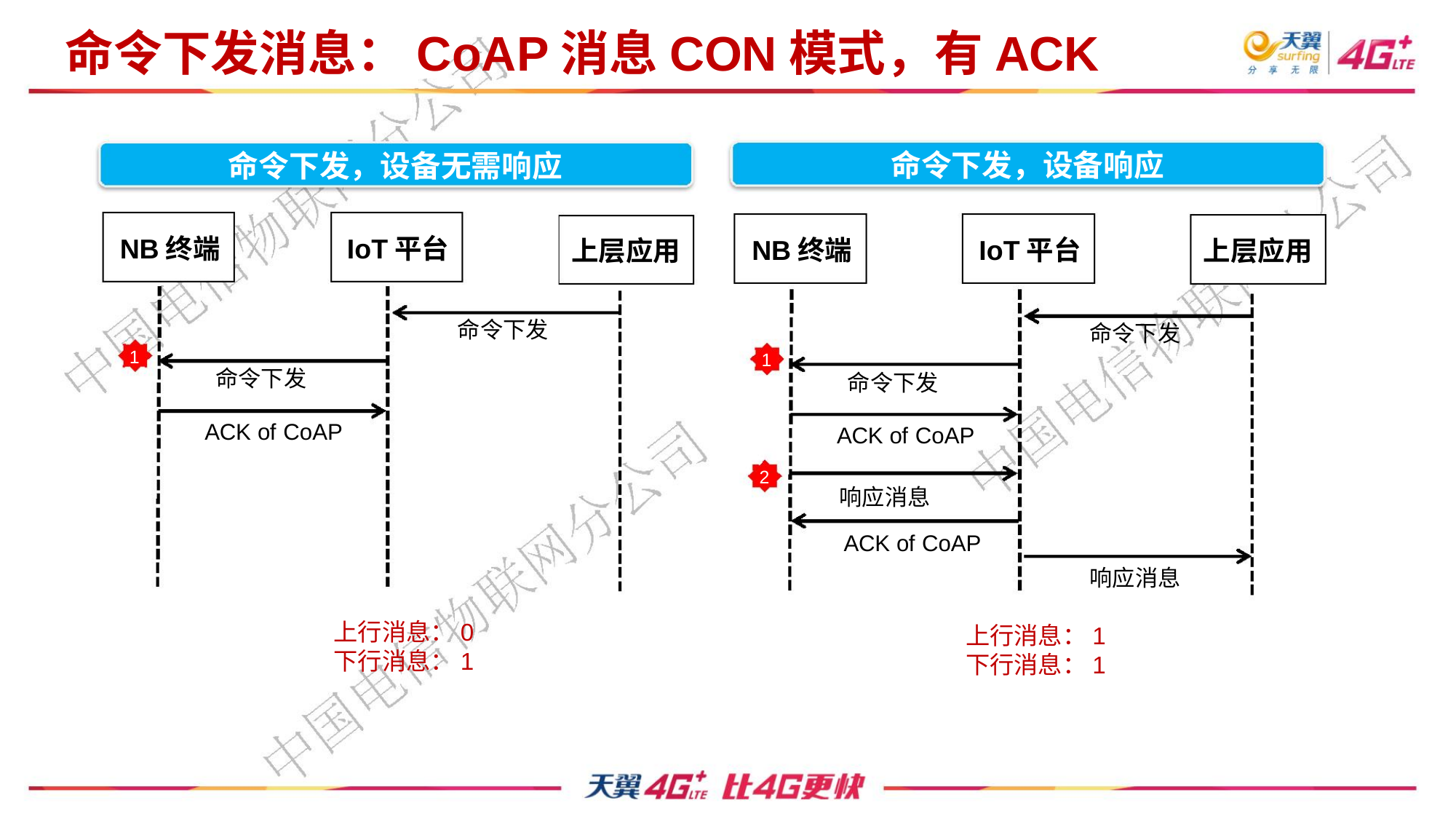

命令下发消息：CoAP消息CON模式，有ACK
命令下发，设备响应
命令下发，设备无需响应
NB终端
IoT平台
NB终端
IoT平台
上层应用
上层应用
命令下发
命令下发
命令下发
1
1
命令下发
ACK of CoAP
ACK of CoAP
2
响应消息
ACK of CoAP
响应消息
上行消息：0
下行消息：1
上行消息：1
下行消息：1